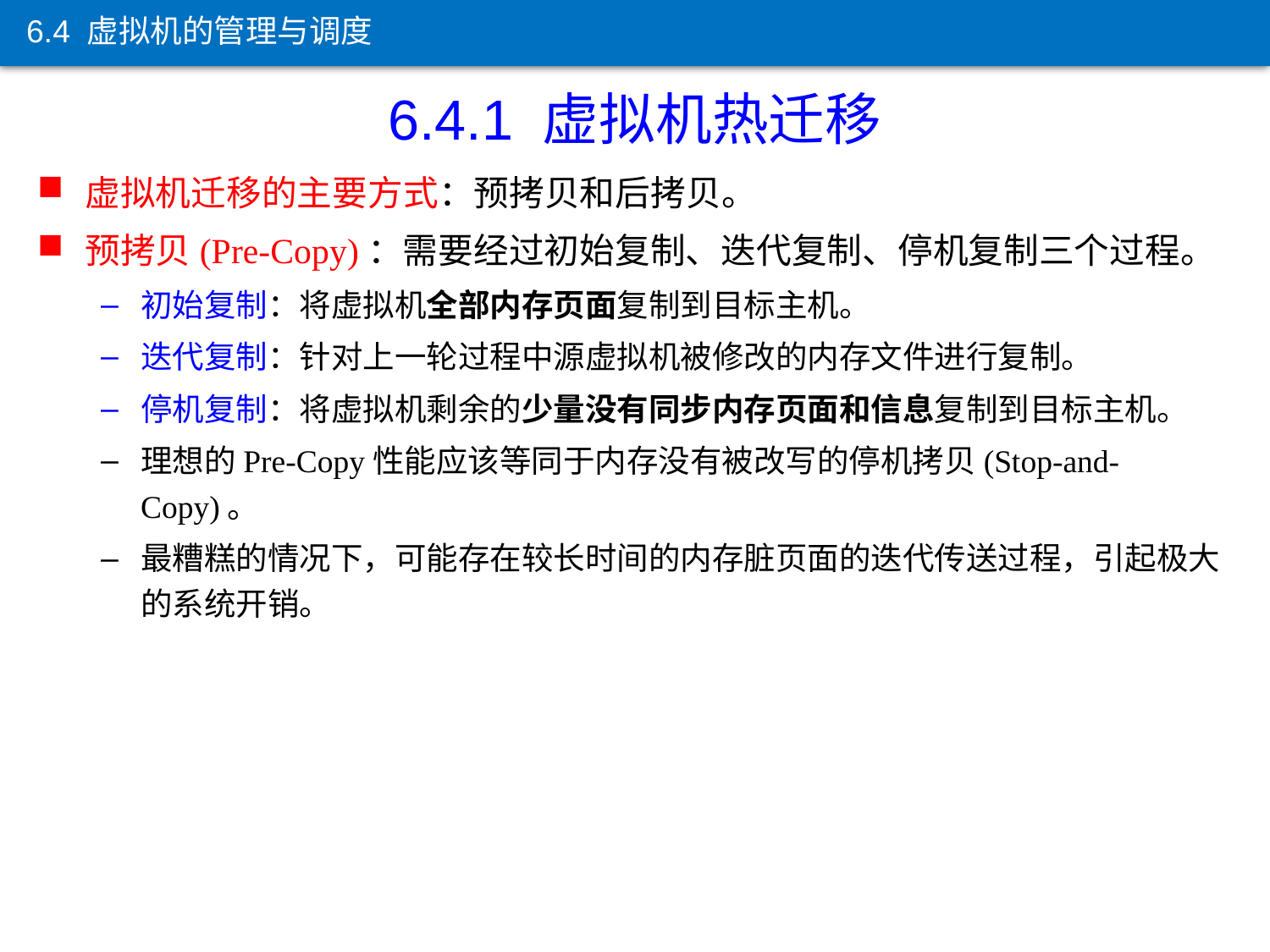

6.4 虚拟机的管理与调度
6.4.1 虚拟机热迁移
虚拟机迁移的主要方式：预拷贝和后拷贝。
预拷贝(Pre-Copy)：需要经过初始复制、迭代复制、停机复制三个过程。
初始复制：将虚拟机全部内存页面复制到目标主机。
迭代复制：针对上一轮过程中源虚拟机被修改的内存文件进行复制。
停机复制：将虚拟机剩余的少量没有同步内存页面和信息复制到目标主机。
理想的Pre-Copy性能应该等同于内存没有被改写的停机拷贝(Stop-and-Copy)。
最糟糕的情况下，可能存在较长时间的内存脏页面的迭代传送过程，引起极大的系统开销。
39